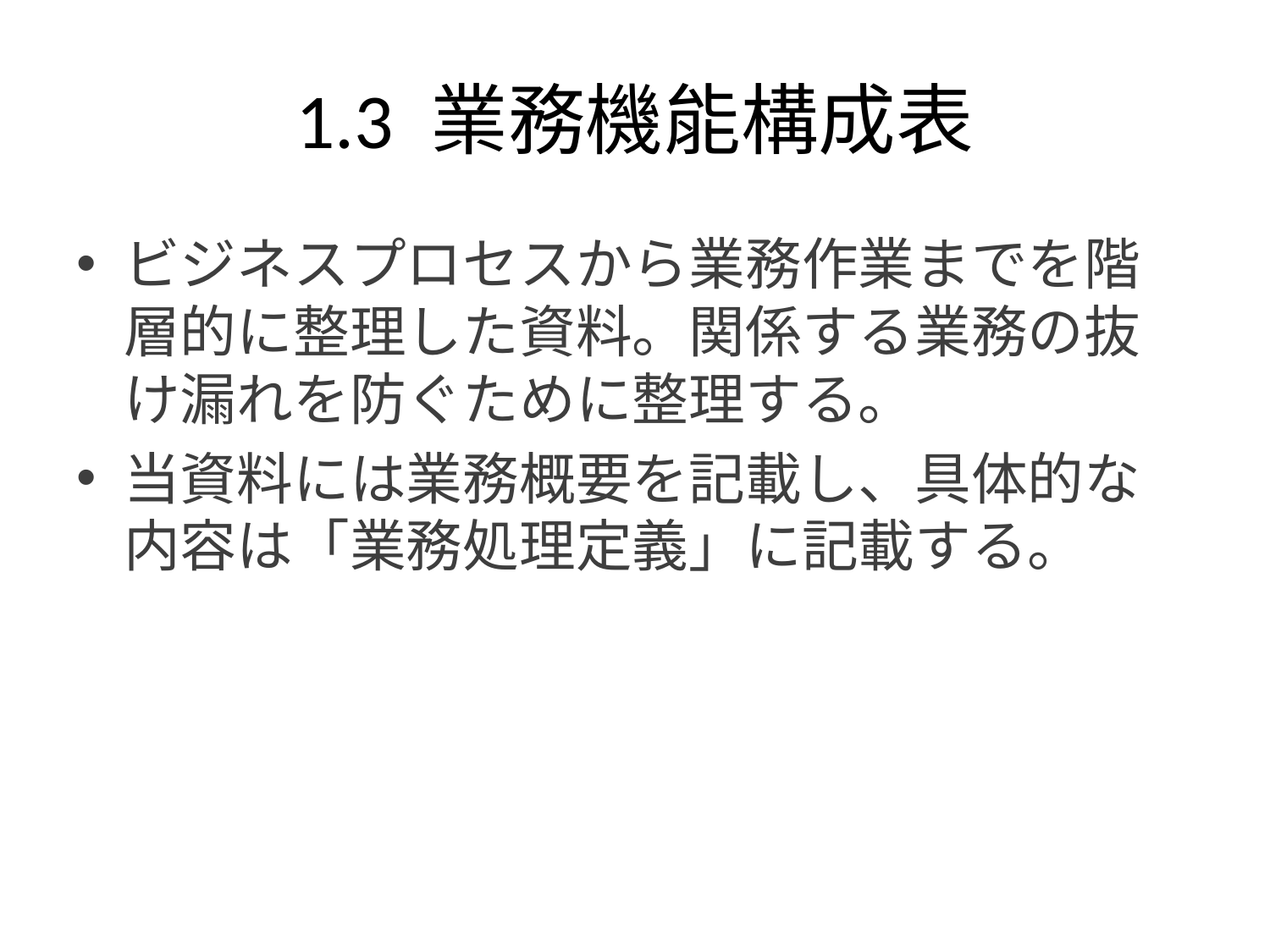

# 1.3 業務機能構成表
ビジネスプロセスから業務作業までを階層的に整理した資料。関係する業務の抜け漏れを防ぐために整理する。
当資料には業務概要を記載し、具体的な内容は「業務処理定義」に記載する。